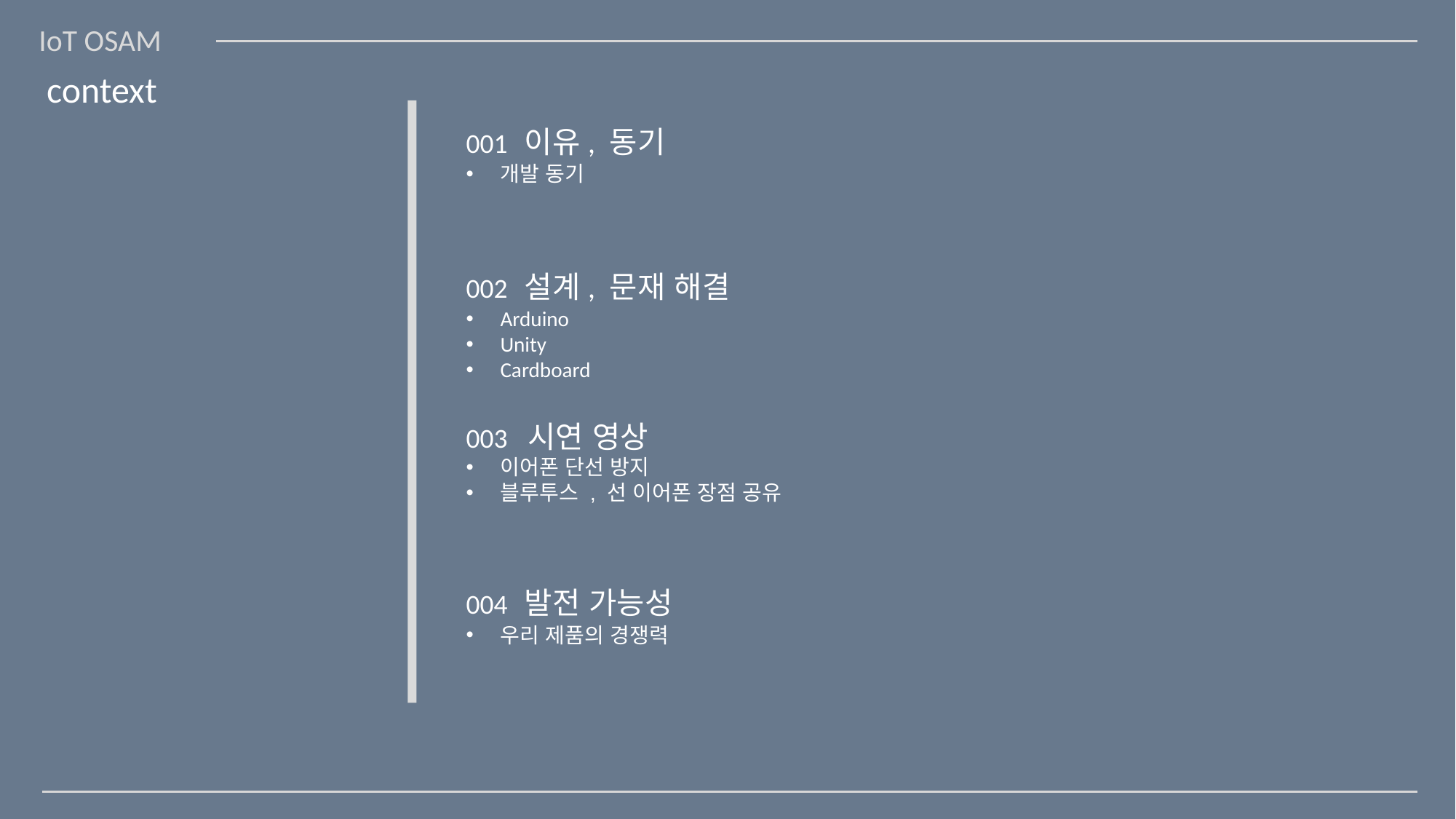

IoT OSAM
context
001 이유, 동기
개발 동기

002 설계, 문재 해결
Arduino
Unity
Cardboard
003  시연 영상
이어폰 단선 방지
블루투스 , 선 이어폰 장점 공유

004 발전 가능성
우리 제품의 경쟁력